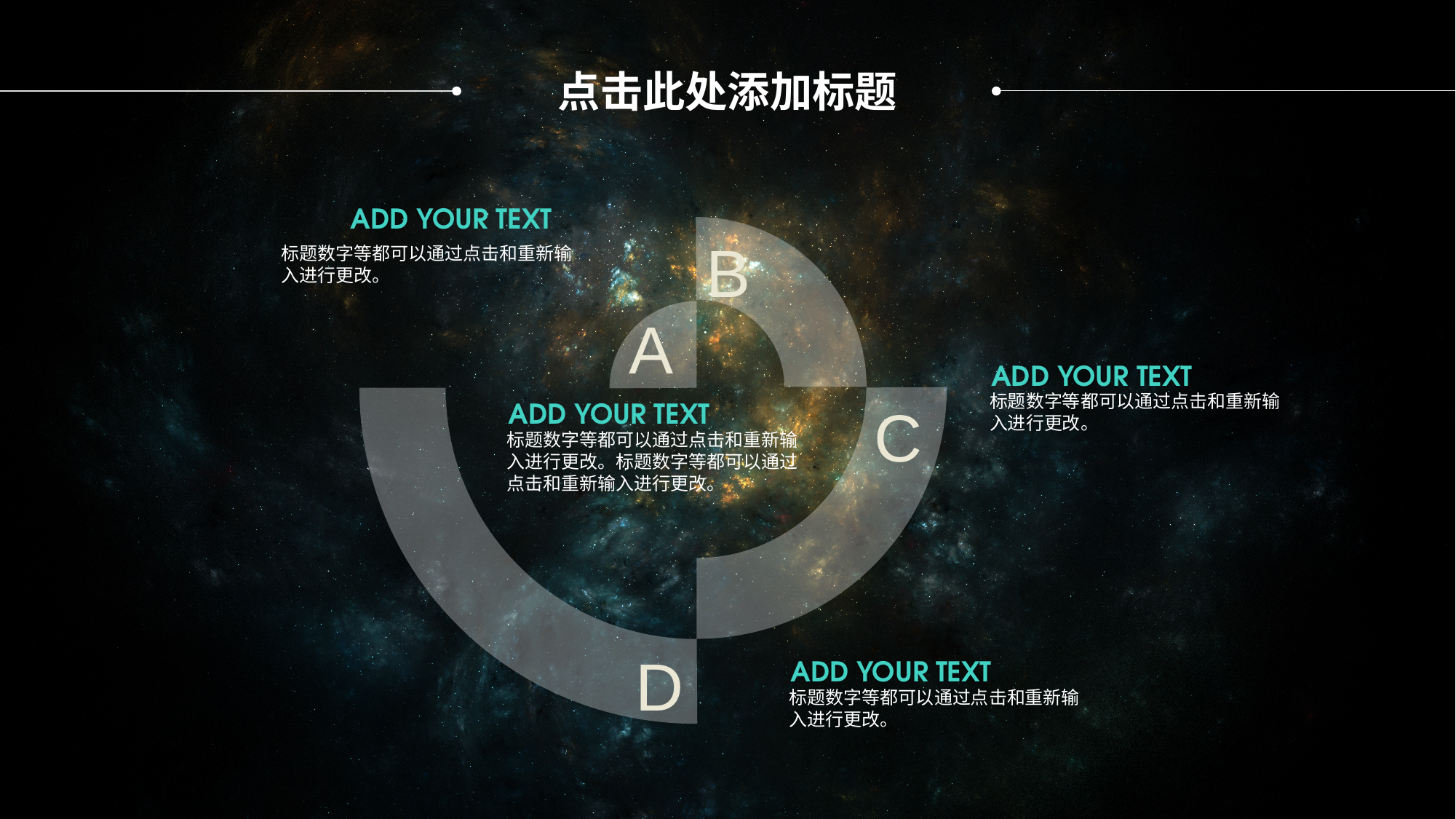

点击此处添加标题

ADD YOUR TEXT

B
标题数字等都可以通过点击和重新输入进行更改。

A
ADD YOUR TEXT
标题数字等都可以通过点击和重新输入进行更改。

C
ADD YOUR TEXT
标题数字等都可以通过点击和重新输入进行更改。标题数字等都可以通过点击和重新输入进行更改。
D
ADD YOUR TEXT
标题数字等都可以通过点击和重新输入进行更改。